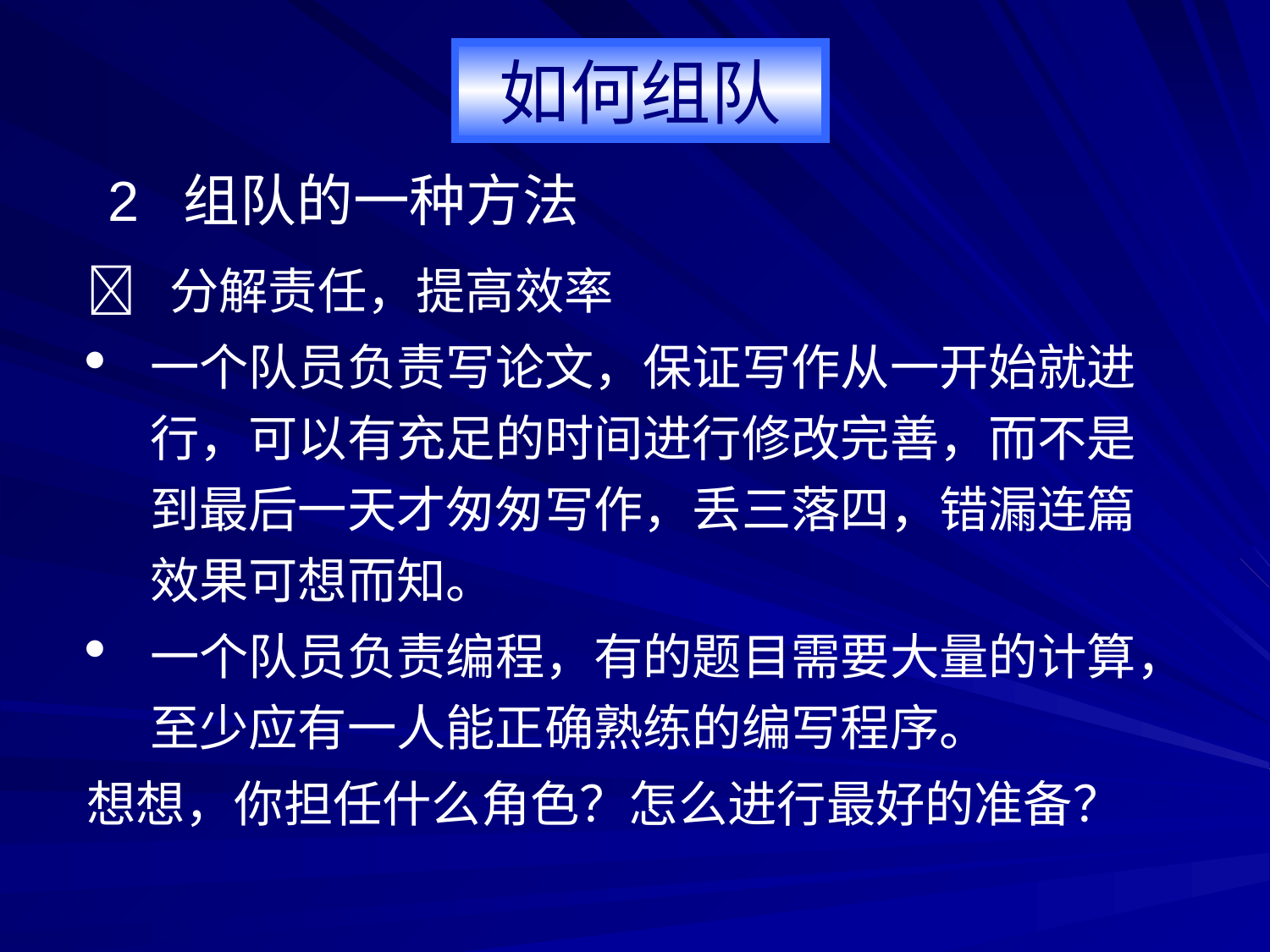

如何组队
2  组队的一种方法
•  分解责任，提高效率
一个队员负责写论文，保证写作从一开始就进行，可以有充足的时间进行修改完善，而不是到最后一天才匆匆写作，丢三落四，错漏连篇效果可想而知。
一个队员负责编程，有的题目需要大量的计算，至少应有一人能正确熟练的编写程序。
想想，你担任什么角色？怎么进行最好的准备？